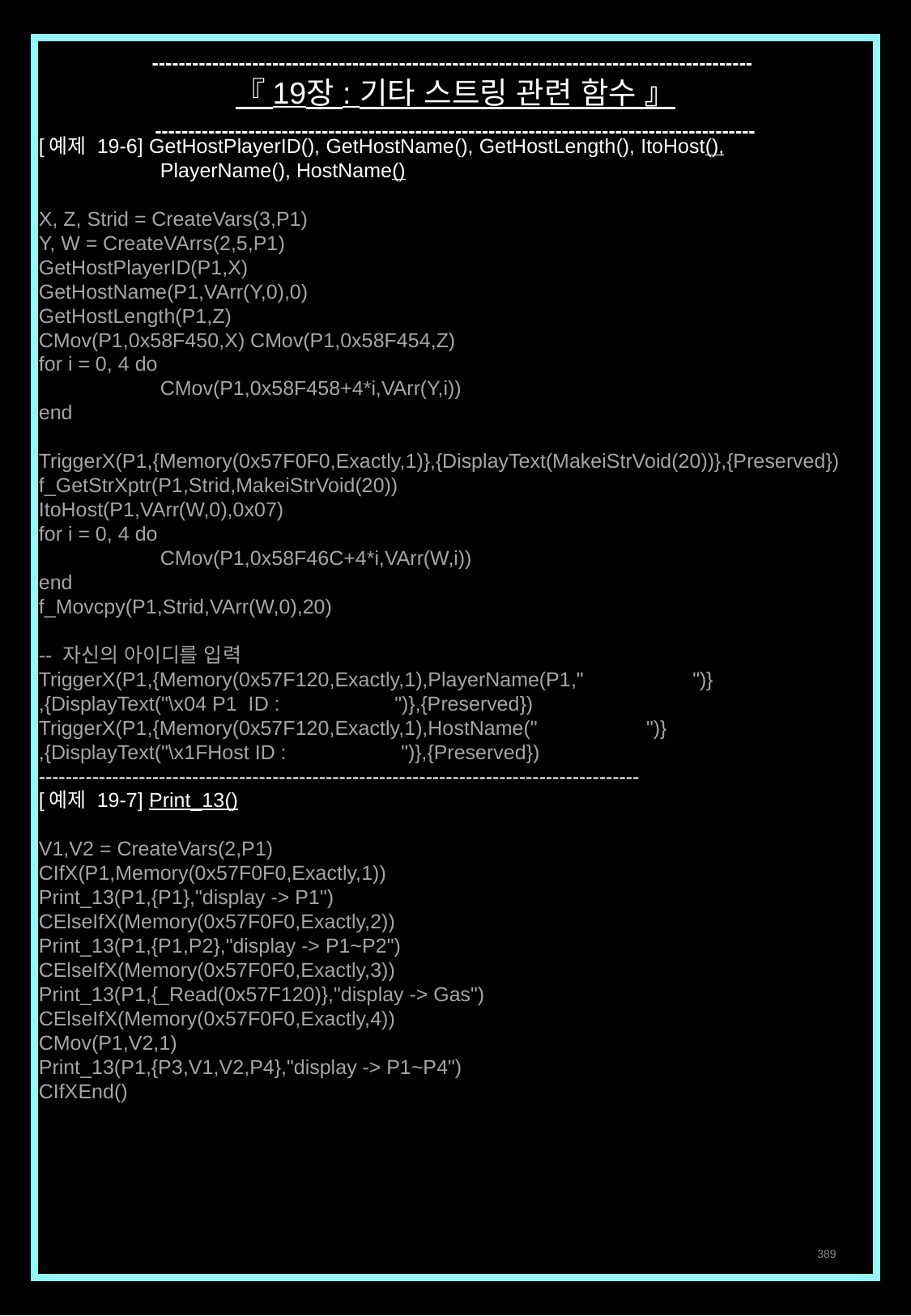

------------------------------------------------------------------------------------------
『 19장 : 기타 스트링 관련 함수 』
------------------------------------------------------------------------------------------
[예제 19-6] GetHostPlayerID(), GetHostName(), GetHostLength(), ItoHost(),
	PlayerName(), HostName()

X, Z, Strid = CreateVars(3,P1)
Y, W = CreateVArrs(2,5,P1)
GetHostPlayerID(P1,X)
GetHostName(P1,VArr(Y,0),0)
GetHostLength(P1,Z)
CMov(P1,0x58F450,X) CMov(P1,0x58F454,Z)
for i = 0, 4 do
	CMov(P1,0x58F458+4*i,VArr(Y,i))
end

TriggerX(P1,{Memory(0x57F0F0,Exactly,1)},{DisplayText(MakeiStrVoid(20))},{Preserved})
f_GetStrXptr(P1,Strid,MakeiStrVoid(20))
ItoHost(P1,VArr(W,0),0x07)
for i = 0, 4 do
	CMov(P1,0x58F46C+4*i,VArr(W,i))
end
f_Movcpy(P1,Strid,VArr(W,0),20)

-- 자신의 아이디를 입력
TriggerX(P1,{Memory(0x57F120,Exactly,1),PlayerName(P1,"")}
,{DisplayText("\x04 P1  ID : ")},{Preserved})
TriggerX(P1,{Memory(0x57F120,Exactly,1),HostName("")}
,{DisplayText("\x1FHost ID : ")},{Preserved})
------------------------------------------------------------------------------------------
[예제 19-7] Print_13()

V1,V2 = CreateVars(2,P1)
CIfX(P1,Memory(0x57F0F0,Exactly,1))
Print_13(P1,{P1},"display -> P1")
CElseIfX(Memory(0x57F0F0,Exactly,2))
Print_13(P1,{P1,P2},"display -> P1~P2")
CElseIfX(Memory(0x57F0F0,Exactly,3))
Print_13(P1,{_Read(0x57F120)},"display -> Gas")
CElseIfX(Memory(0x57F0F0,Exactly,4))
CMov(P1,V2,1)
Print_13(P1,{P3,V1,V2,P4},"display -> P1~P4")
CIfXEnd()
389